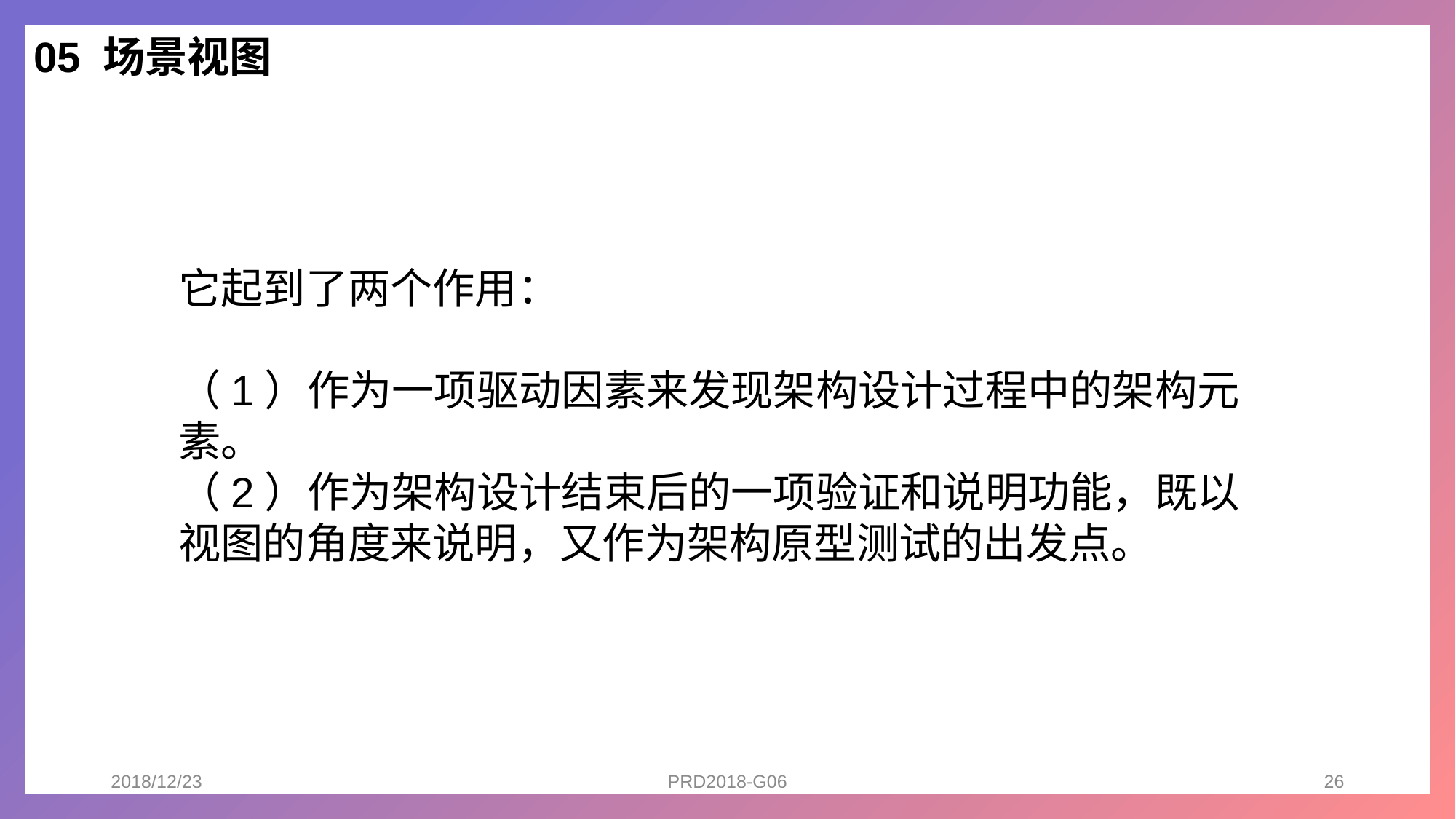

05 场景视图
它起到了两个作用：

（1）作为一项驱动因素来发现架构设计过程中的架构元素。
（2）作为架构设计结束后的一项验证和说明功能，既以视图的角度来说明，又作为架构原型测试的出发点。
2018/12/23
PRD2018-G06
26